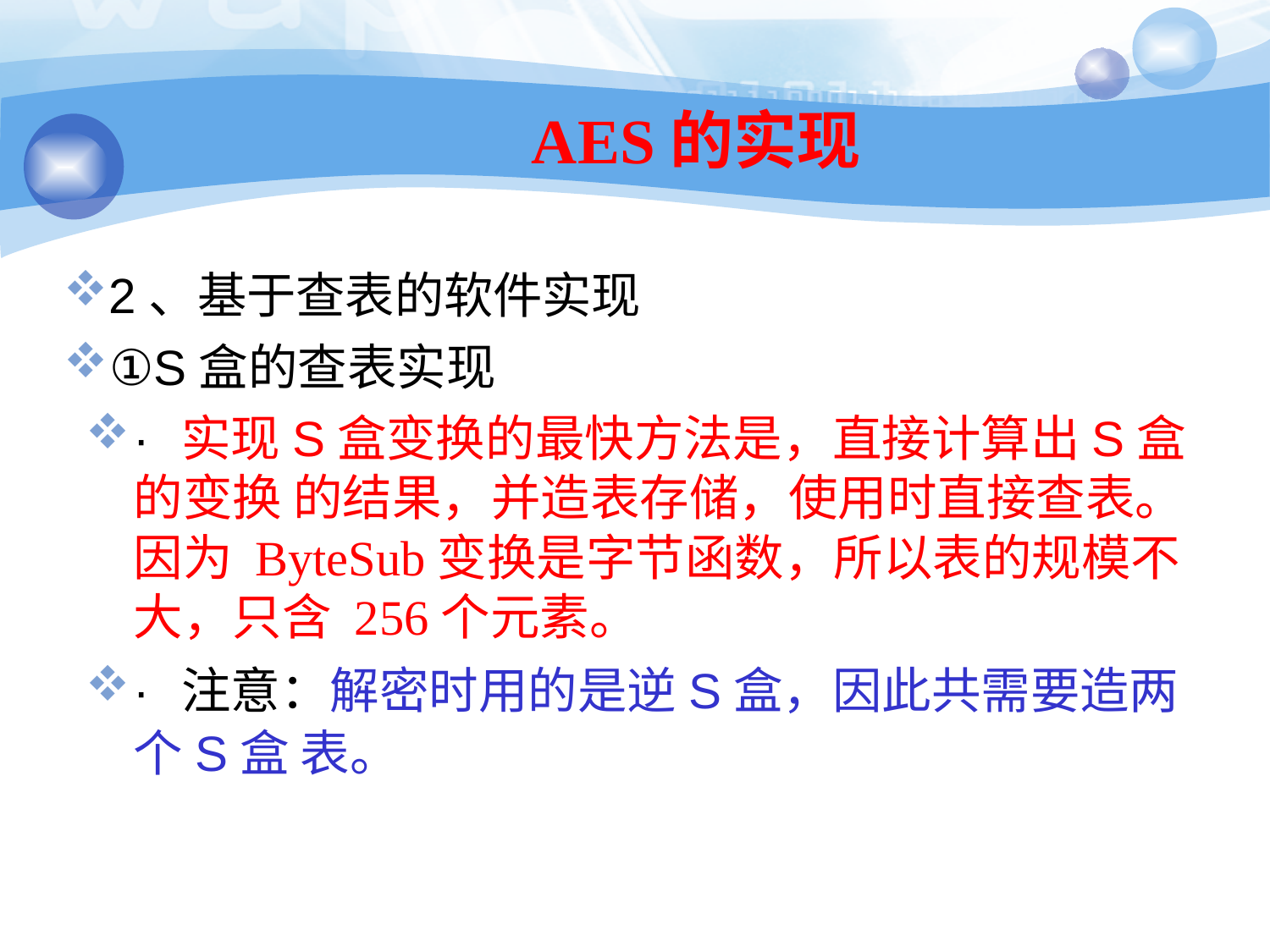

176
# AES的实现
2、基于查表的软件实现
①S盒的查表实现
· 实现S盒变换的最快方法是，直接计算出S盒的变换 的结果，并造表存储，使用时直接查表。因为 ByteSub变换是字节函数，所以表的规模不大，只含 256个元素。
· 注意：解密时用的是逆S盒，因此共需要造两个S盒 表。